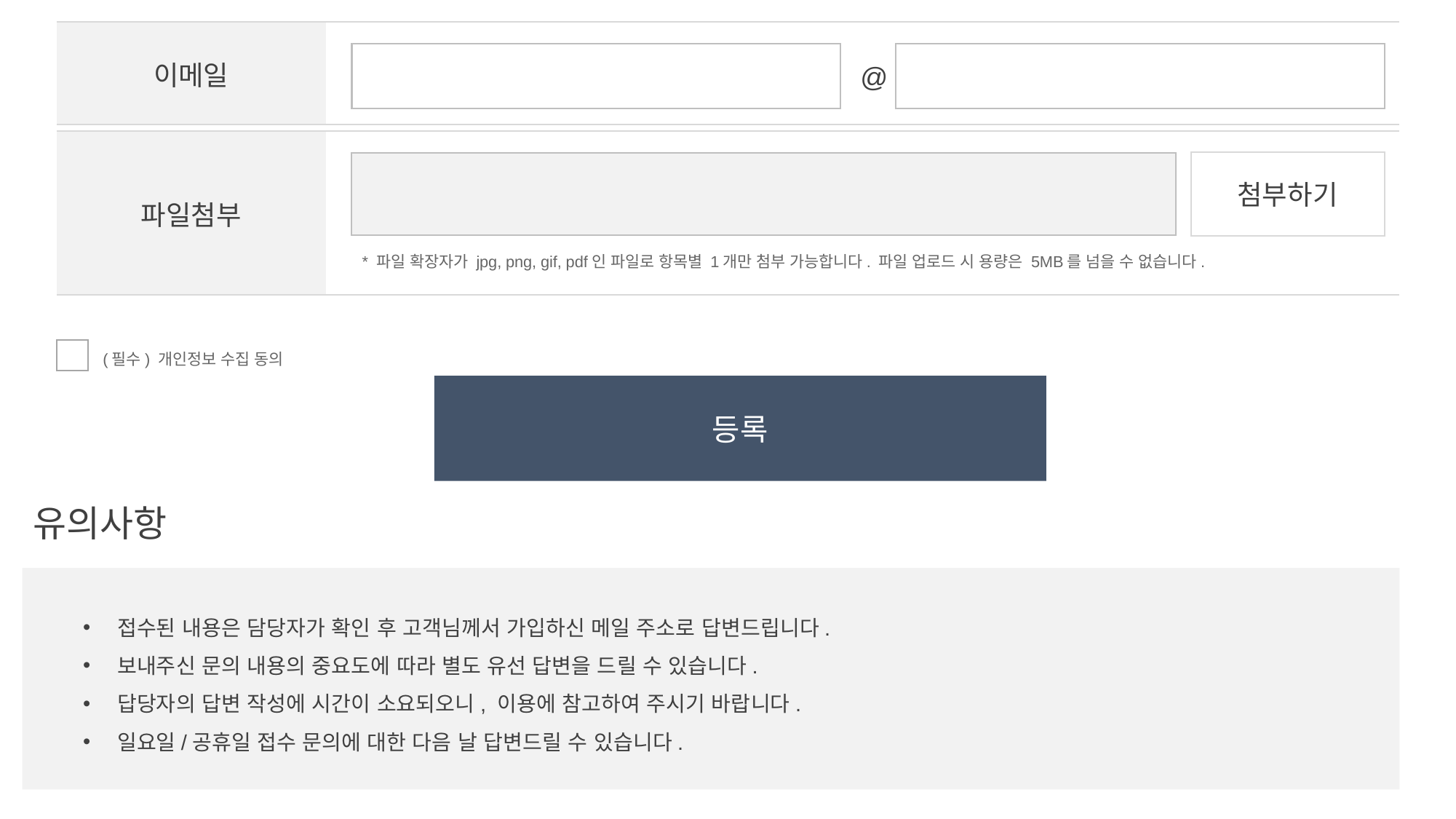

| 이메일 |  |
| --- | --- |

@
| 파일첨부 |  |
| --- | --- |
첨부하기

* 파일 확장자가 jpg, png, gif, pdf인 파일로 항목별 1개만 첨부 가능합니다. 파일 업로드 시 용량은 5MB를 넘을 수 없습니다.

 (필수) 개인정보 수집 동의

등록
유의사항

접수된 내용은 담당자가 확인 후 고객님께서 가입하신 메일 주소로 답변드립니다.
보내주신 문의 내용의 중요도에 따라 별도 유선 답변을 드릴 수 있습니다.
답당자의 답변 작성에 시간이 소요되오니, 이용에 참고하여 주시기 바랍니다.
일요일/공휴일 접수 문의에 대한 다음 날 답변드릴 수 있습니다.